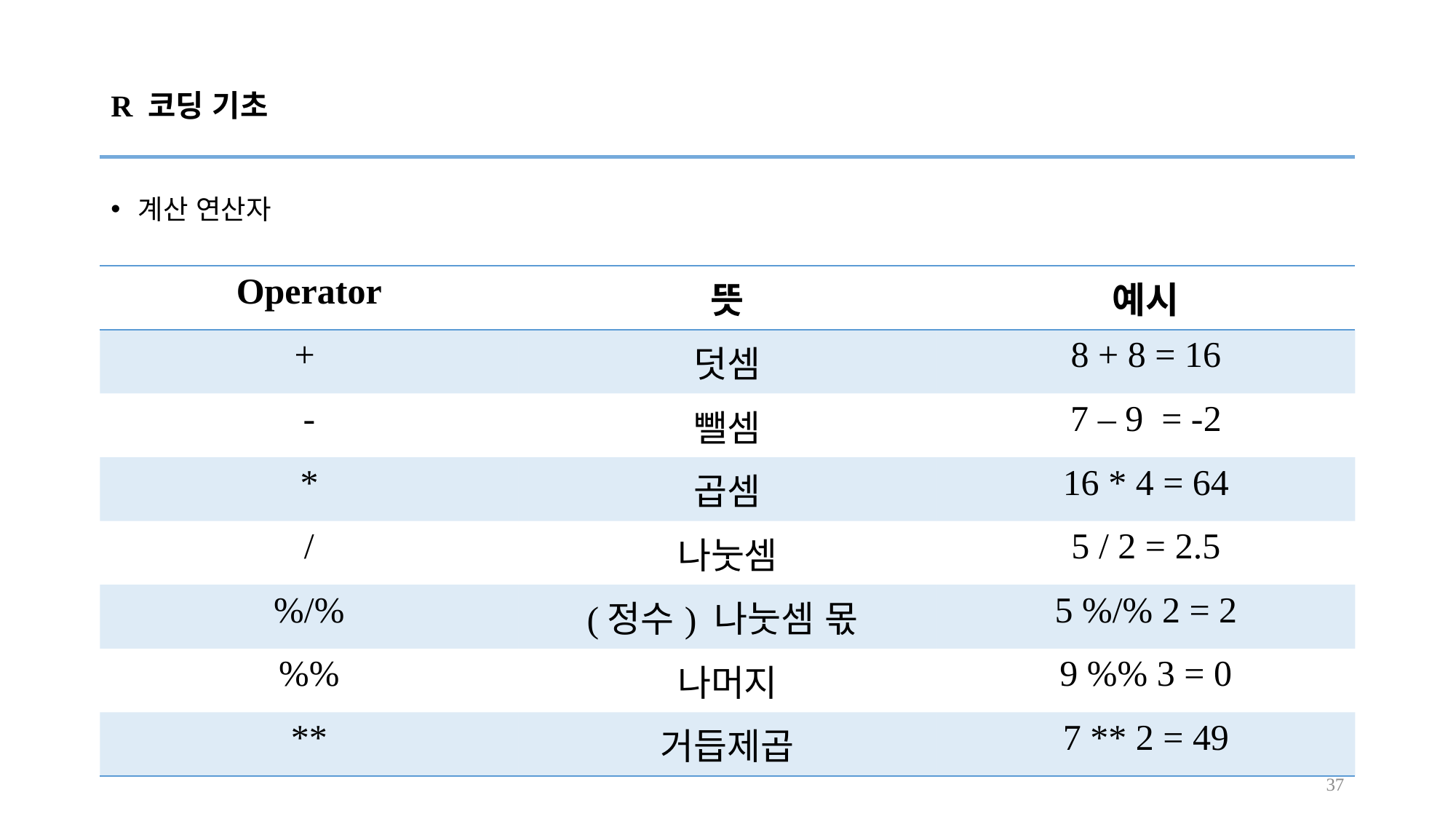

# R 코딩 기초
계산 연산자

| Operator | 뜻 | 예시 |
| --- | --- | --- |
| + | 덧셈 | 8 + 8 = 16 |
| - | 뺄셈 | 7 – 9 = -2 |
| \* | 곱셈 | 16 \* 4 = 64 |
| / | 나눗셈 | 5 / 2 = 2.5 |
| %/% | (정수) 나눗셈 몫 | 5 %/% 2 = 2 |
| %% | 나머지 | 9 %% 3 = 0 |
| \*\* | 거듭제곱 | 7 \*\* 2 = 49 |
37